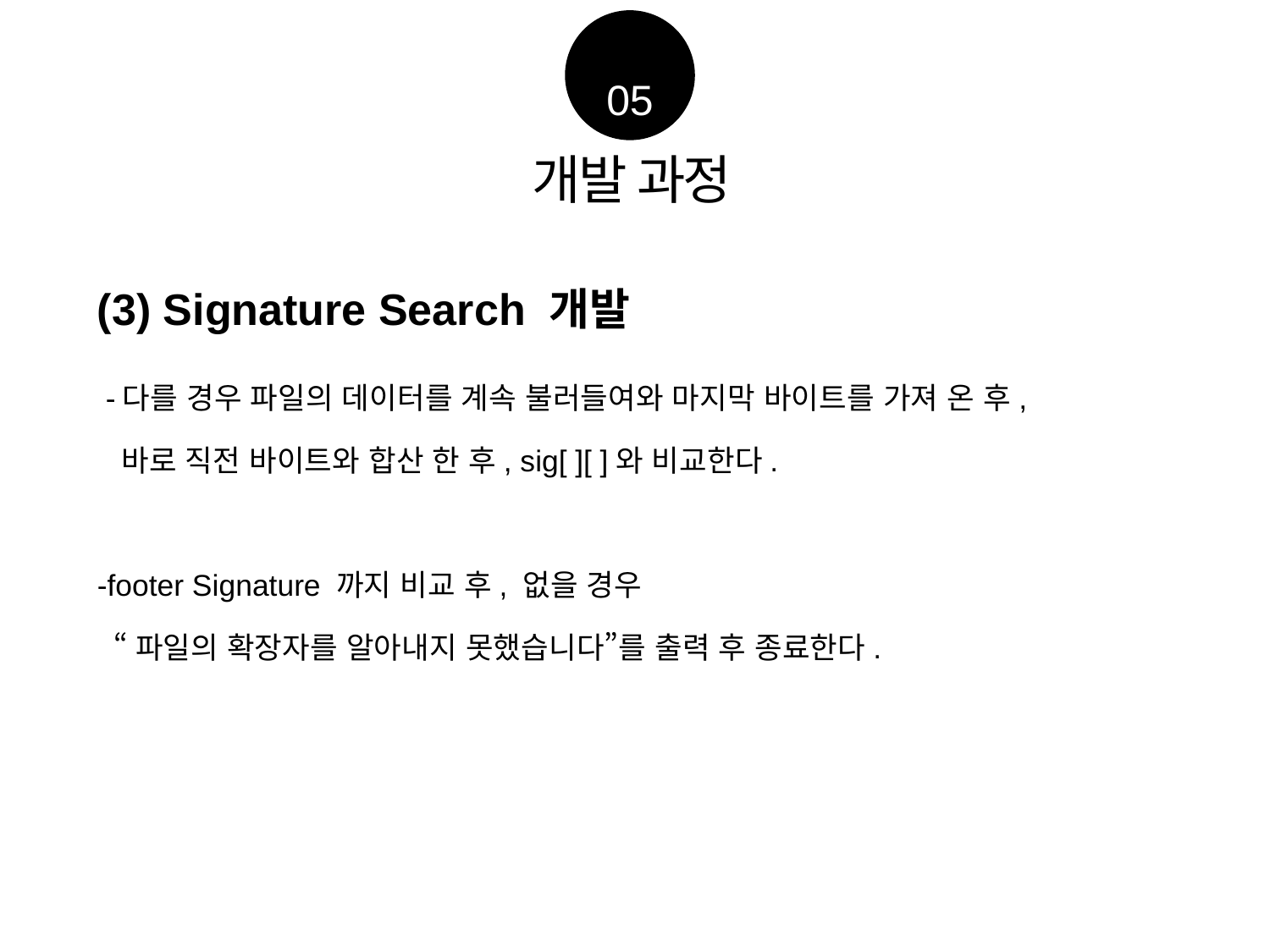

05
개발 과정

(3) Signature Search 개발

 -다를 경우 파일의 데이터를 계속 불러들여와 마지막 바이트를 가져 온 후,
  바로 직전 바이트와 합산 한 후, sig[ ][ ]와 비교한다.

-footer Signature 까지 비교 후, 없을 경우
  “파일의 확장자를 알아내지 못했습니다”를 출력 후 종료한다.